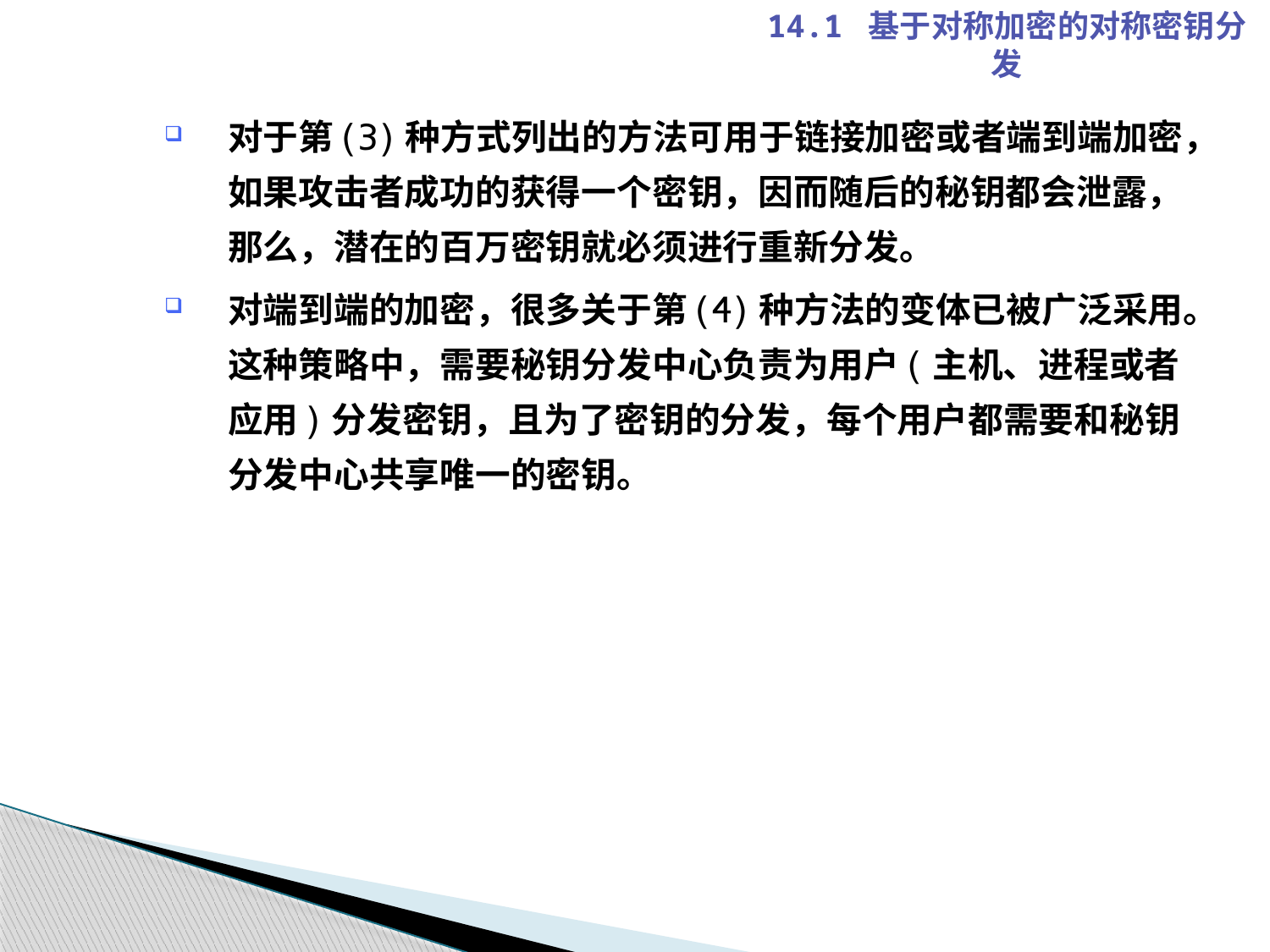

14.1 基于对称加密的对称密钥分发
对于第(3)种方式列出的方法可用于链接加密或者端到端加密，如果攻击者成功的获得一个密钥，因而随后的秘钥都会泄露，那么，潜在的百万密钥就必须进行重新分发。
对端到端的加密，很多关于第(4)种方法的变体已被广泛采用。这种策略中，需要秘钥分发中心负责为用户(主机、进程或者应用)分发密钥，且为了密钥的分发，每个用户都需要和秘钥分发中心共享唯一的密钥。